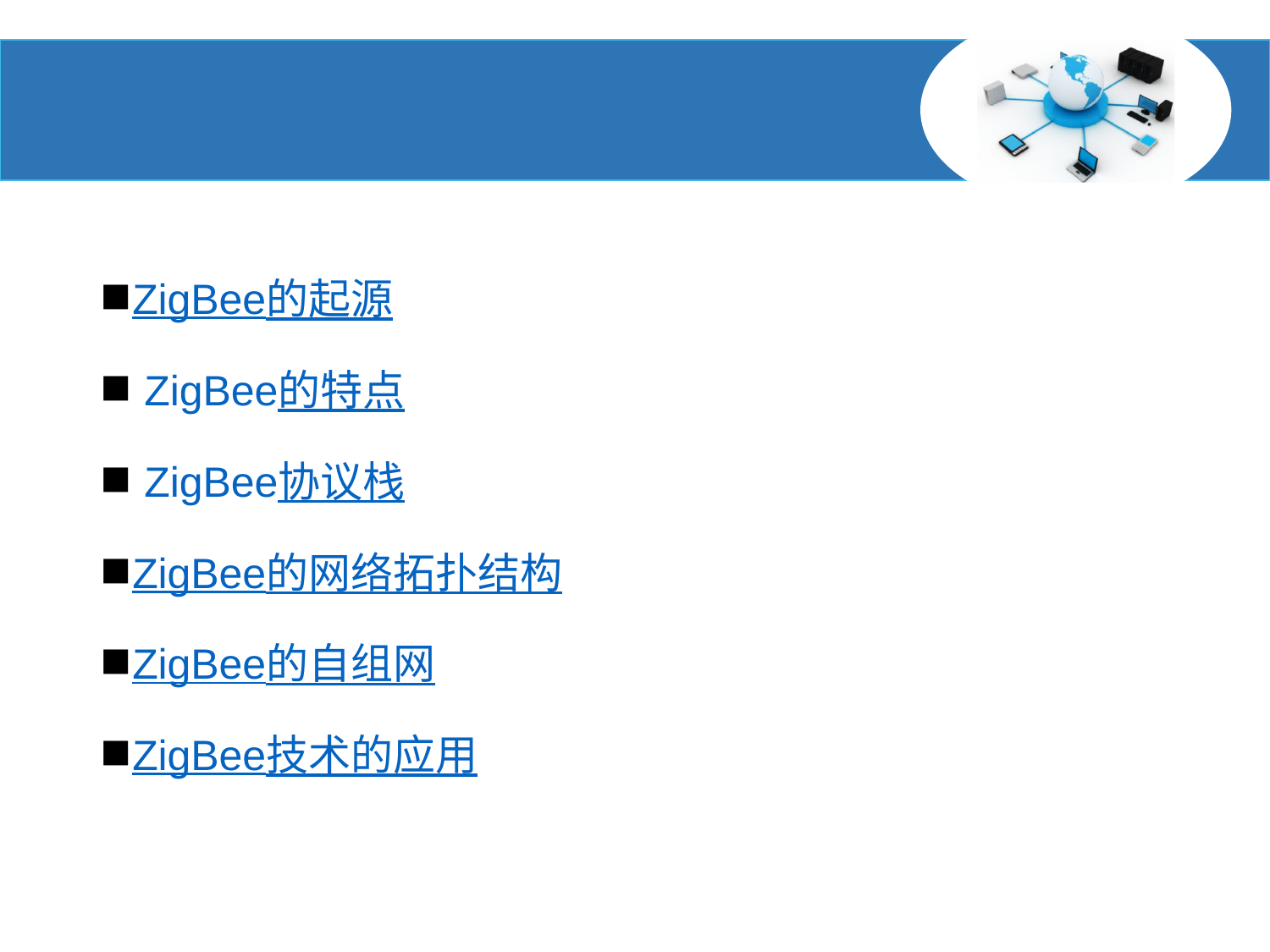

#
ZigBee的起源
 ZigBee的特点
 ZigBee协议栈
ZigBee的网络拓扑结构
ZigBee的自组网
ZigBee技术的应用